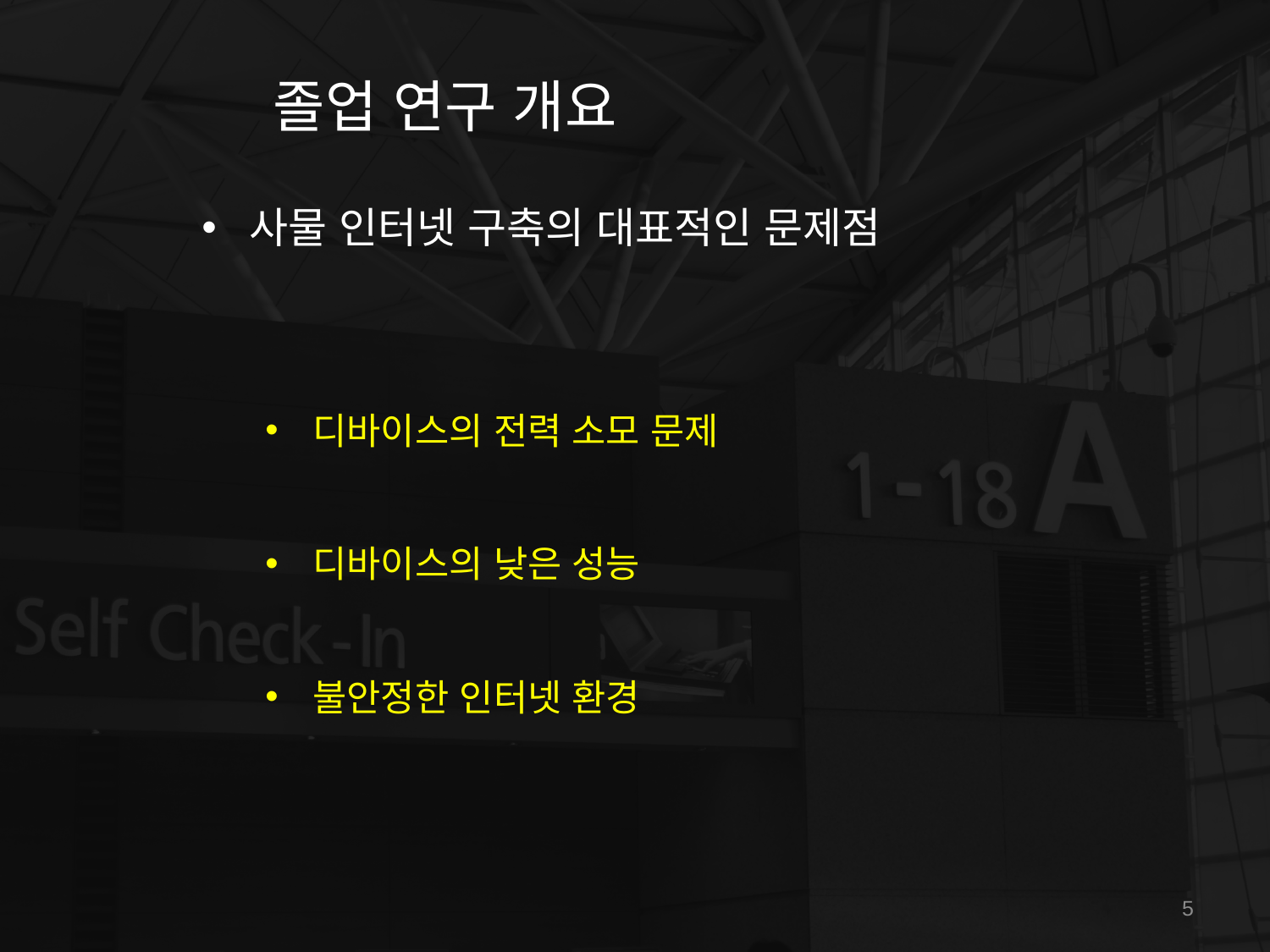

졸업 연구 개요
사물 인터넷 구축의 대표적인 문제점

디바이스의 전력 소모 문제

디바이스의 낮은 성능

불안정한 인터넷 환경

5